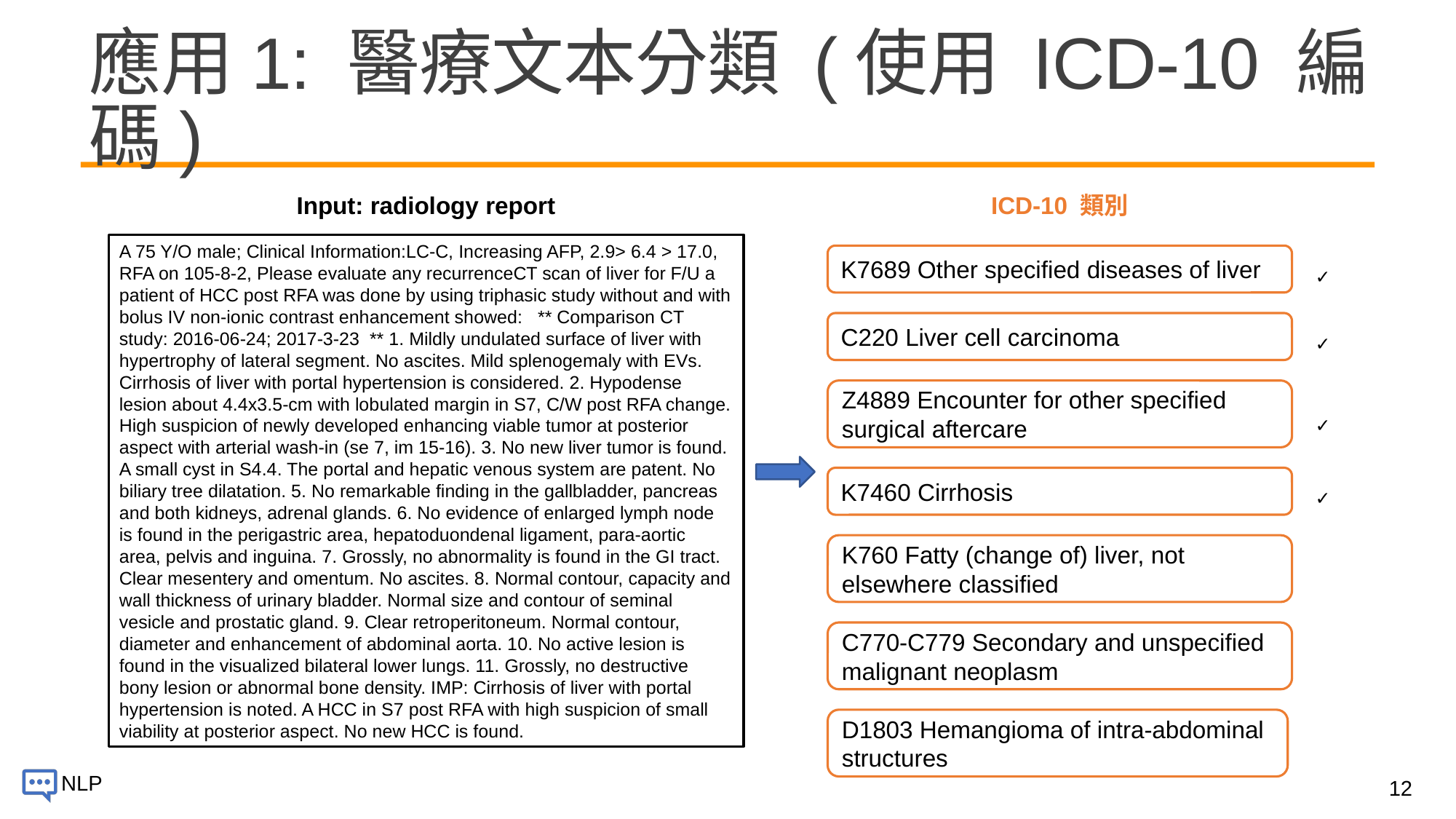

# 應用1: 醫療文本分類 (使用 ICD-10 編碼)
Input: radiology report
ICD-10 類別
A 75 Y/O male; Clinical Information:LC-C, Increasing AFP, 2.9> 6.4 > 17.0,  RFA on 105-8-2, Please evaluate any recurrenceCT scan of liver for F/U a patient of HCC post RFA was done by using triphasic study without and with bolus IV non-ionic contrast enhancement showed:   ** Comparison CT study: 2016-06-24; 2017-3-23  ** 1. Mildly undulated surface of liver with hypertrophy of lateral segment. No ascites. Mild splenogemaly with EVs. Cirrhosis of liver with portal hypertension is considered. 2. Hypodense lesion about 4.4x3.5-cm with lobulated margin in S7, C/W post RFA change. High suspicion of newly developed enhancing viable tumor at posterior aspect with arterial wash-in (se 7, im 15-16). 3. No new liver tumor is found. A small cyst in S4.4. The portal and hepatic venous system are patent. No biliary tree dilatation. 5. No remarkable finding in the gallbladder, pancreas and both kidneys, adrenal glands. 6. No evidence of enlarged lymph node is found in the perigastric area, hepatoduondenal ligament, para-aortic area, pelvis and inguina. 7. Grossly, no abnormality is found in the GI tract. Clear mesentery and omentum. No ascites. 8. Normal contour, capacity and wall thickness of urinary bladder. Normal size and contour of seminal vesicle and prostatic gland. 9. Clear retroperitoneum. Normal contour, diameter and enhancement of abdominal aorta. 10. No active lesion is found in the visualized bilateral lower lungs. 11. Grossly, no destructive bony lesion or abnormal bone density. IMP: Cirrhosis of liver with portal hypertension is noted. A HCC in S7 post RFA with high suspicion of small viability at posterior aspect. No new HCC is found.
✓
K7689 Other specified diseases of liver
✓
C220 Liver cell carcinoma
Z4889 Encounter for other specified surgical aftercare
✓

✓
K7460 Cirrhosis
K760 Fatty (change of) liver, not elsewhere classified
C770-C779 Secondary and unspecified malignant neoplasm
D1803 Hemangioma of intra-abdominal structures
12